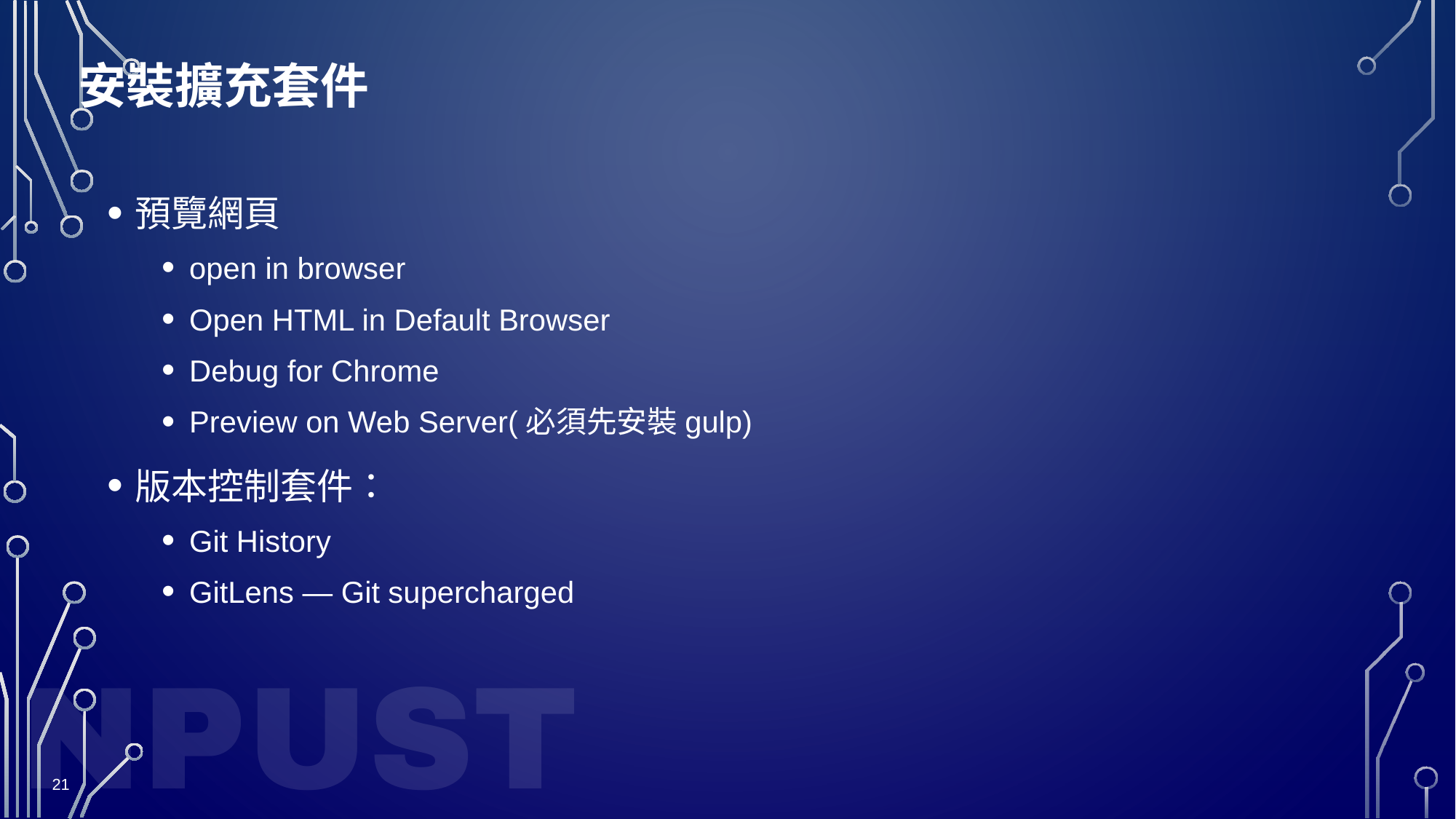

# 安裝擴充套件
預覽網頁
open in browser
Open HTML in Default Browser
Debug for Chrome
Preview on Web Server(必須先安裝gulp)
版本控制套件：
Git History
GitLens — Git supercharged

21